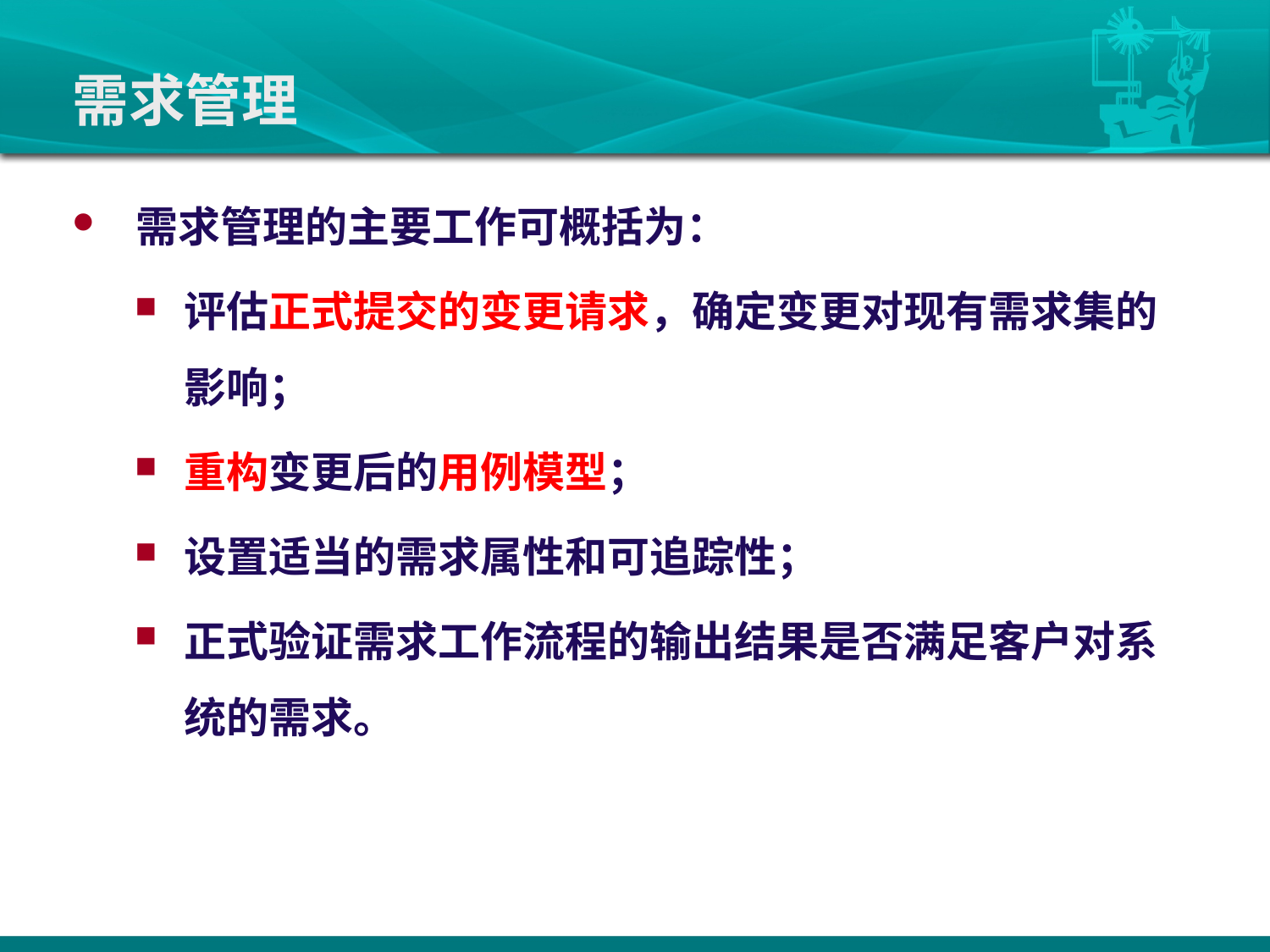

# 需求管理
需求管理的主要工作可概括为：
评估正式提交的变更请求，确定变更对现有需求集的影响；
重构变更后的用例模型；
设置适当的需求属性和可追踪性；
正式验证需求工作流程的输出结果是否满足客户对系统的需求。